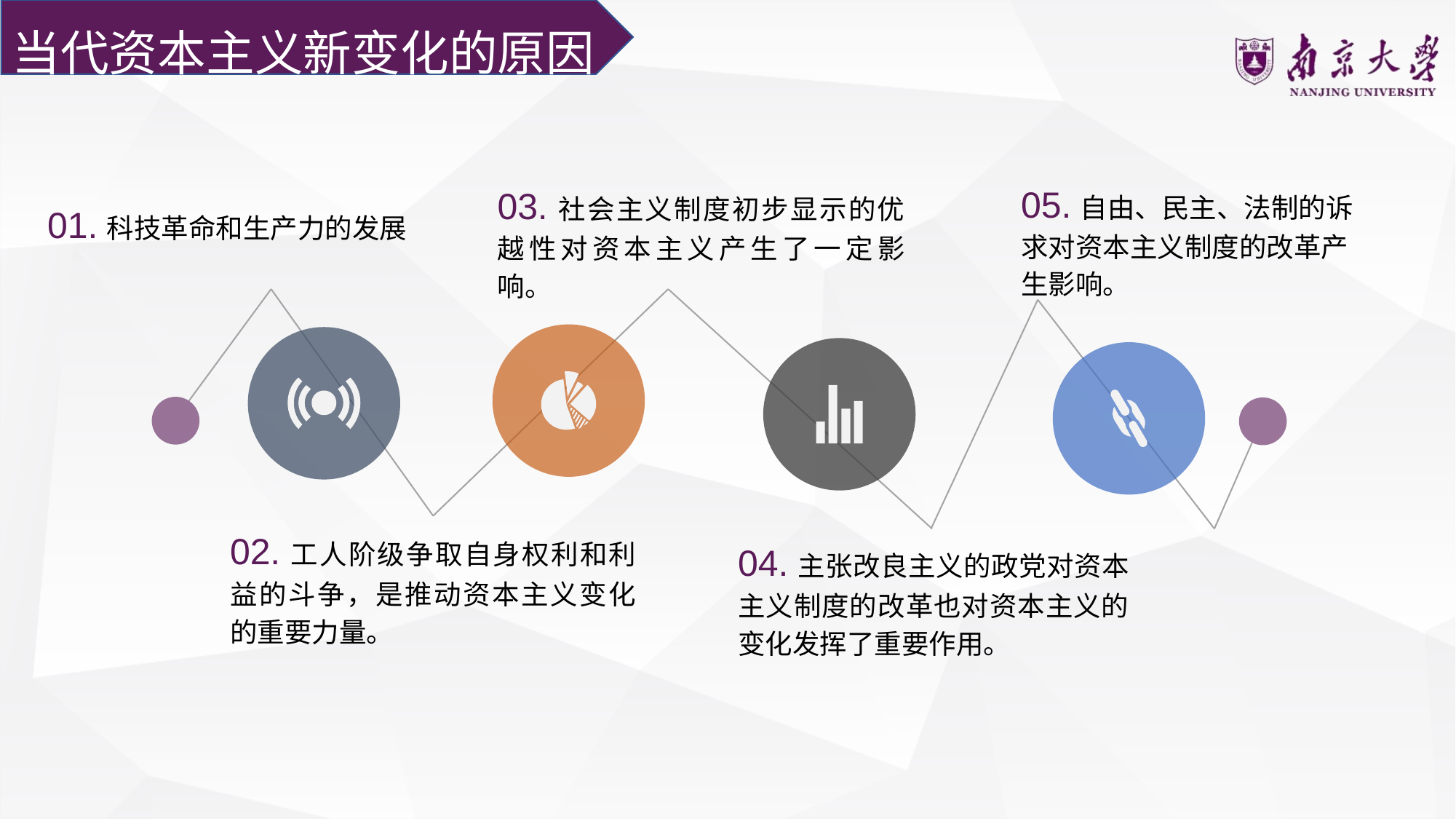

当代资本主义新变化的原因

05.自由、民主、法制的诉求对资本主义制度的改革产生影响。
03.社会主义制度初步显示的优越性对资本主义产生了一定影响。
01.科技革命和生产力的发展

02.工人阶级争取自身权利和利益的斗争，是推动资本主义变化的重要力量。
04.主张改良主义的政党对资本主义制度的改革也对资本主义的变化发挥了重要作用。